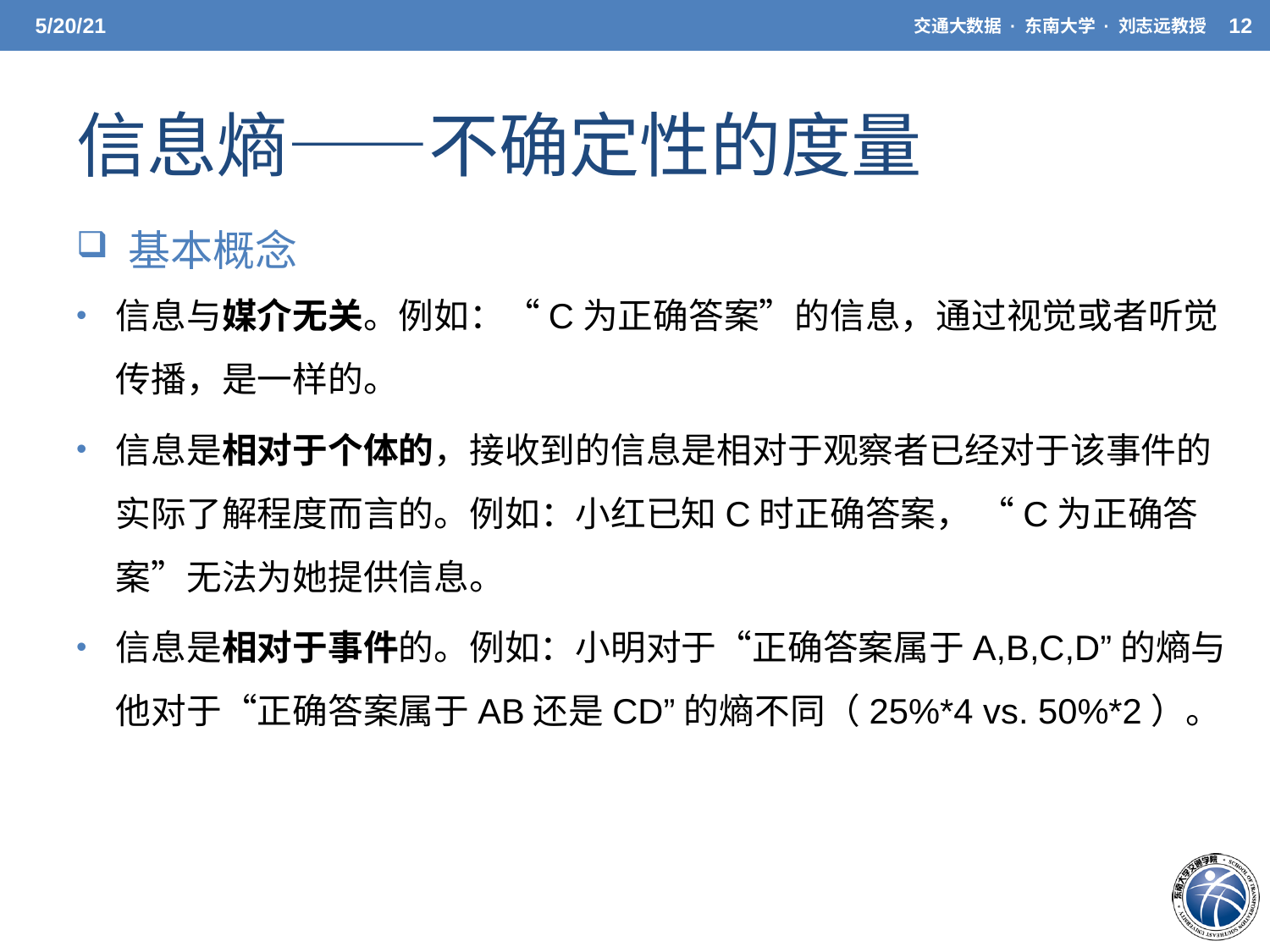

5/20/21
交通大数据 · 东南大学 · 刘志远教授
12
# 信息熵——不确定性的度量
 基本概念
信息与媒介无关。例如：“C为正确答案”的信息，通过视觉或者听觉传播，是一样的。
信息是相对于个体的，接收到的信息是相对于观察者已经对于该事件的实际了解程度而言的。例如：小红已知C时正确答案， “C为正确答案”无法为她提供信息。
信息是相对于事件的。例如：小明对于“正确答案属于A,B,C,D”的熵与他对于“正确答案属于AB还是CD”的熵不同（25%*4 vs. 50%*2）。